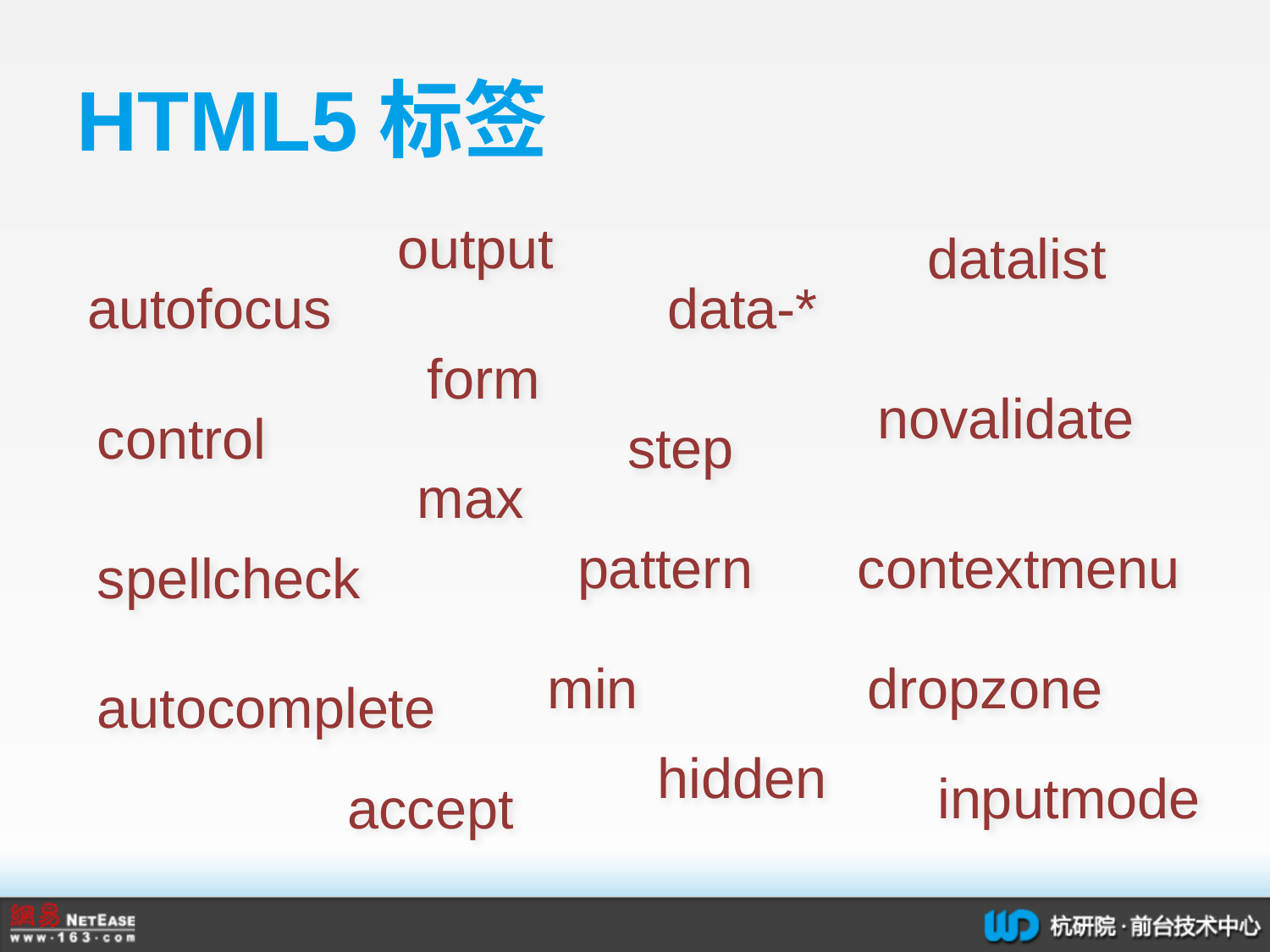

# HTML5标签
output
datalist
autofocus
data-*
form
novalidate
control
step
max
pattern
contextmenu
spellcheck
min
dropzone
autocomplete
hidden
inputmode
accept